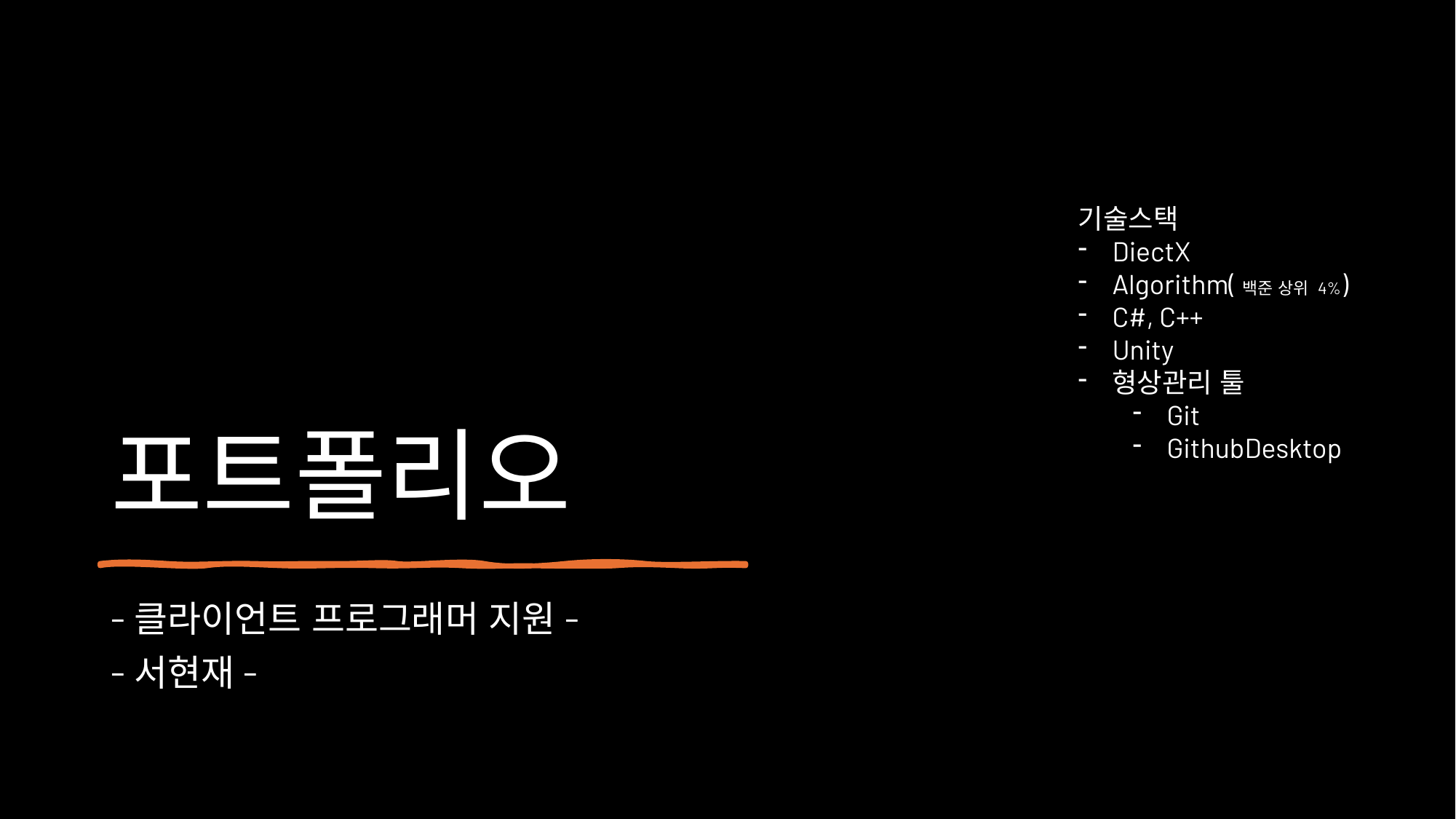

포트폴리오
기술스택
DiectX
Algorithm(백준 상위 4%)
C#, C++
Unity
형상관리 툴
Git
GithubDesktop

-클라이언트 프로그래머 지원-
-서현재-